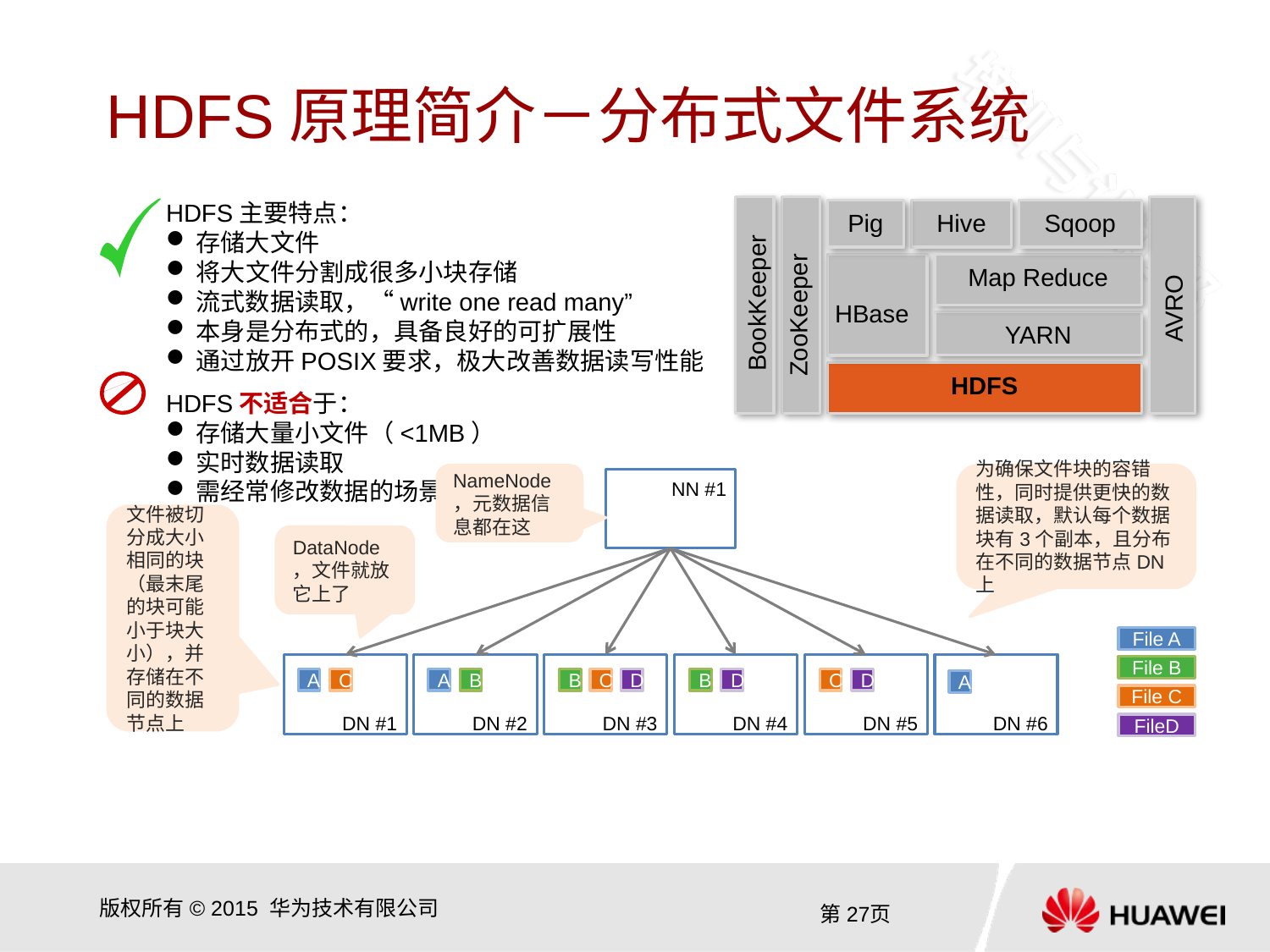

# HDFS原理简介－分布式文件系统

HDFS主要特点：
存储大文件
将大文件分割成很多小块存储
流式数据读取，“write one read many”
本身是分布式的，具备良好的可扩展性
通过放开POSIX要求，极大改善数据读写性能

HDFS不适合于：
存储大量小文件（<1MB）
实时数据读取
需经常修改数据的场景

Pig
Hive
Sqoop

Map Reduce
ZooKeeper
BookKeeper
AVRO
HBase
YARN
HDFS

NameNode，元数据信息都在这
为确保文件块的容错性，同时提供更快的数据读取，默认每个数据块有3个副本，且分布在不同的数据节点DN上

NN #1
文件被切分成大小相同的块（最末尾的块可能小于块大小），并存储在不同的数据节点上
DataNode，文件就放它上了
File A

File B
A
C
A
B
B
C
D
B
D
C
D
A
File C
DN #2
DN #3
DN #4
DN #5
DN #6
DN #1
FileD